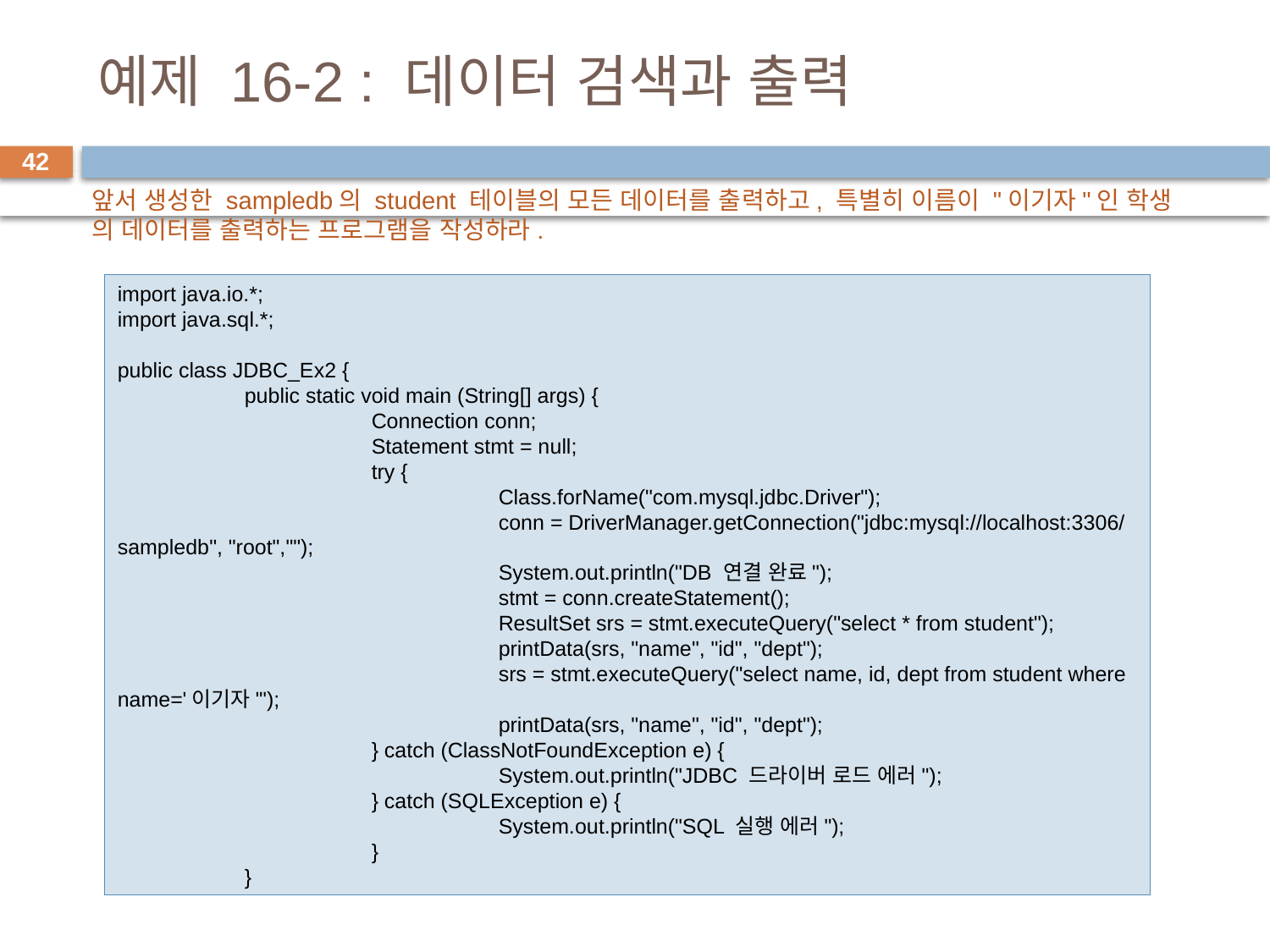

# 예제 16-2 : 데이터 검색과 출력
42
앞서 생성한 sampledb의 student 테이블의 모든 데이터를 출력하고, 특별히 이름이 "이기자"인 학생
의 데이터를 출력하는 프로그램을 작성하라.
import java.io.*;
import java.sql.*;

public class JDBC_Ex2 {
	public static void main (String[] args) {
		Connection conn;
		Statement stmt = null;
		try {
			Class.forName("com.mysql.jdbc.Driver");
			conn = DriverManager.getConnection("jdbc:mysql://localhost:3306/sampledb", "root","");
			System.out.println("DB 연결 완료");
			stmt = conn.createStatement();
			ResultSet srs = stmt.executeQuery("select * from student");
			printData(srs, "name", "id", "dept");
			srs = stmt.executeQuery("select name, id, dept from student where name='이기자'");
			printData(srs, "name", "id", "dept");
		} catch (ClassNotFoundException e) {
			System.out.println("JDBC 드라이버 로드 에러");
		} catch (SQLException e) {
			System.out.println("SQL 실행 에러");
		}
	}